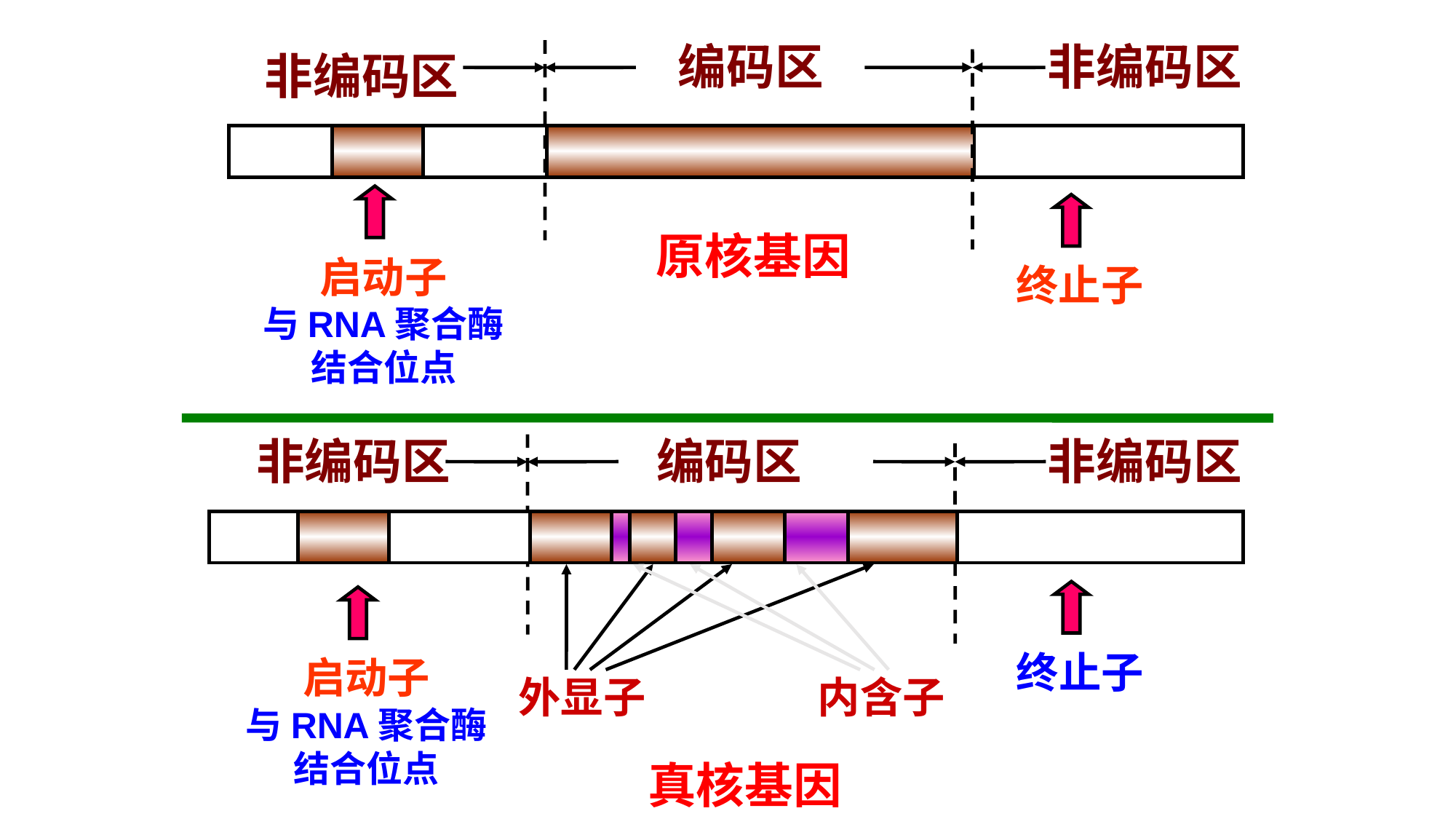

非编码区
非编码区

编码区

启动子
与RNA聚合酶
结合位点

终止子
原核基因

非编码区
非编码区

外显子

内含子

终止子

启动子
与RNA聚合酶
结合位点
真核基因
编码区